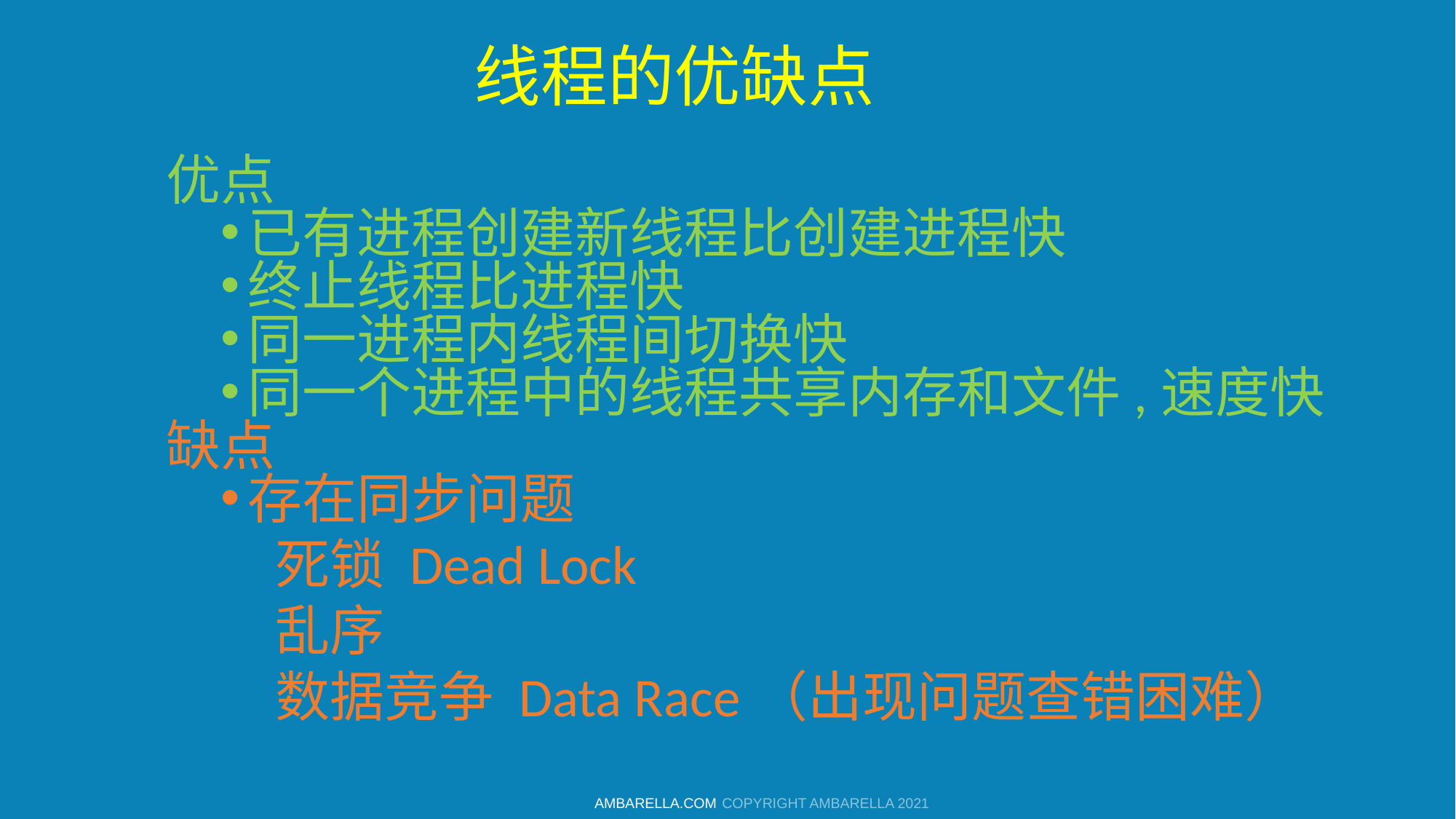

# 线程的优缺点
优点
已有进程创建新线程比创建进程快
终止线程比进程快
同一进程内线程间切换快
同一个进程中的线程共享内存和文件,速度快
缺点
存在同步问题
死锁 Dead Lock
乱序
数据竞争 Data Race（出现问题查错困难）